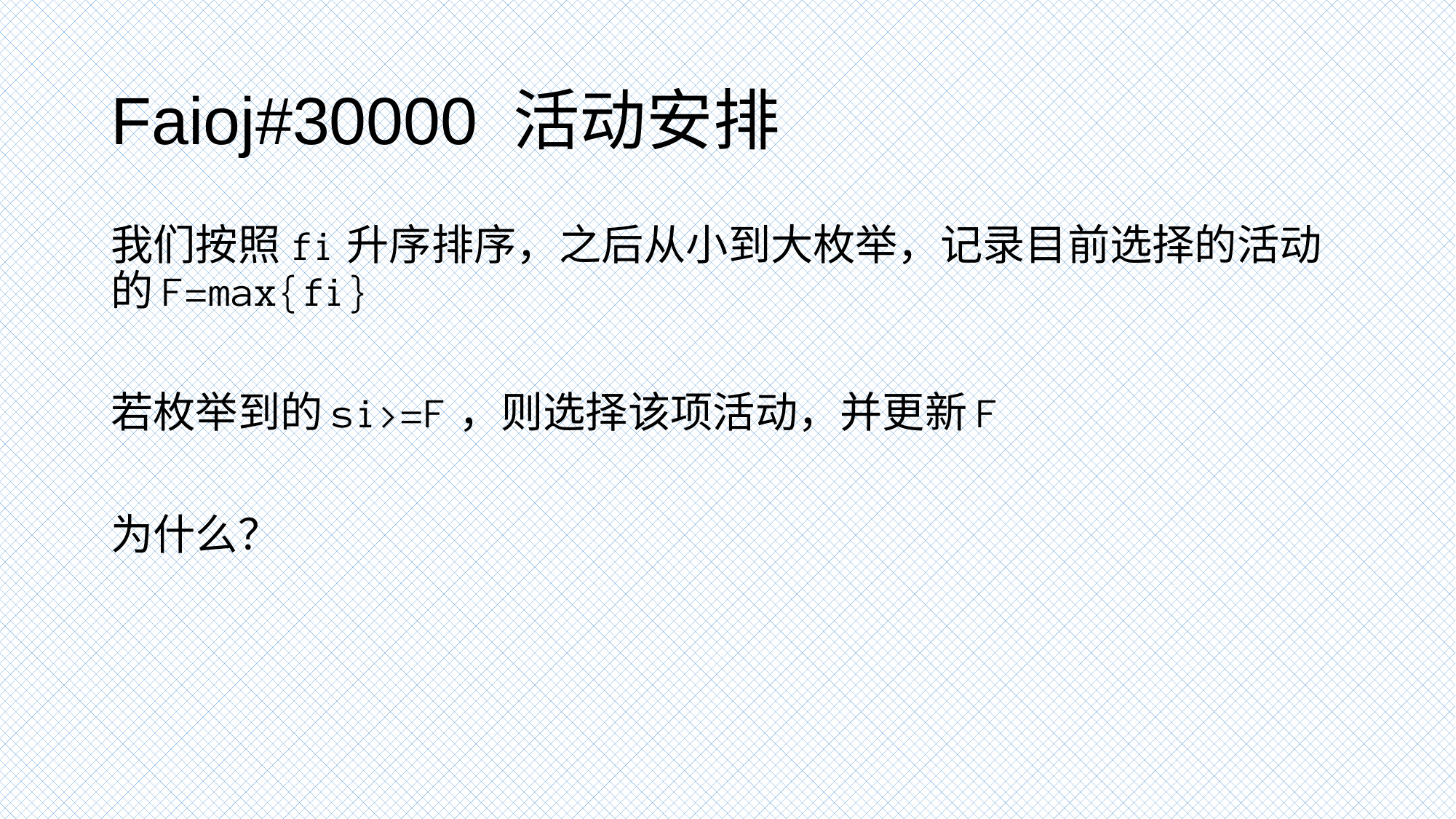

# Faioj#30000 活动安排
我们按照fi升序排序，之后从小到大枚举，记录目前选择的活动的F=max{fi}

若枚举到的si>=F，则选择该项活动，并更新F

为什么？